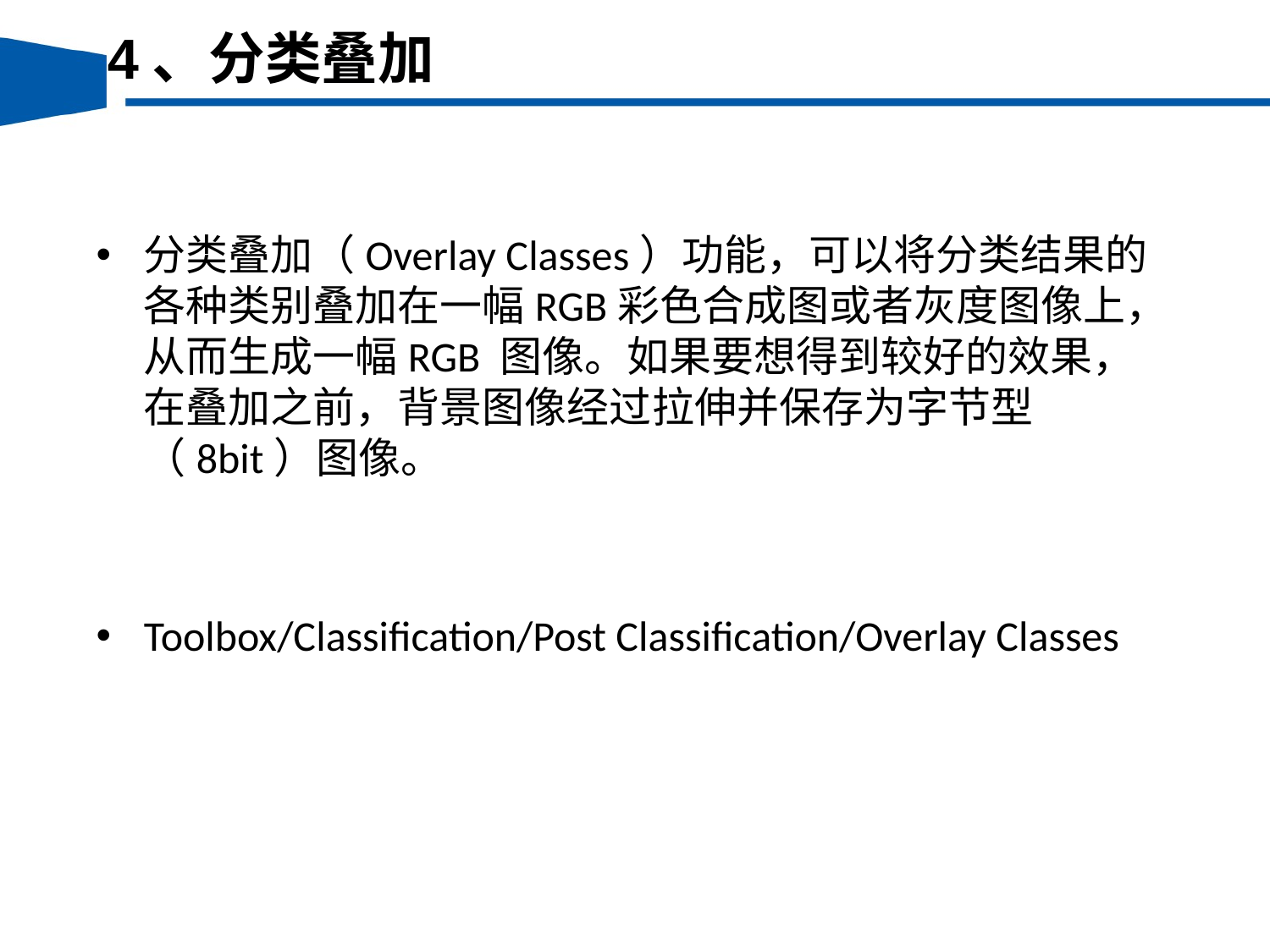

4、分类叠加
分类叠加（Overlay Classes）功能，可以将分类结果的各种类别叠加在一幅RGB彩色合成图或者灰度图像上，从而生成一幅RGB 图像。如果要想得到较好的效果，在叠加之前，背景图像经过拉伸并保存为字节型（8bit）图像。

Toolbox/Classification/Post Classification/Overlay Classes